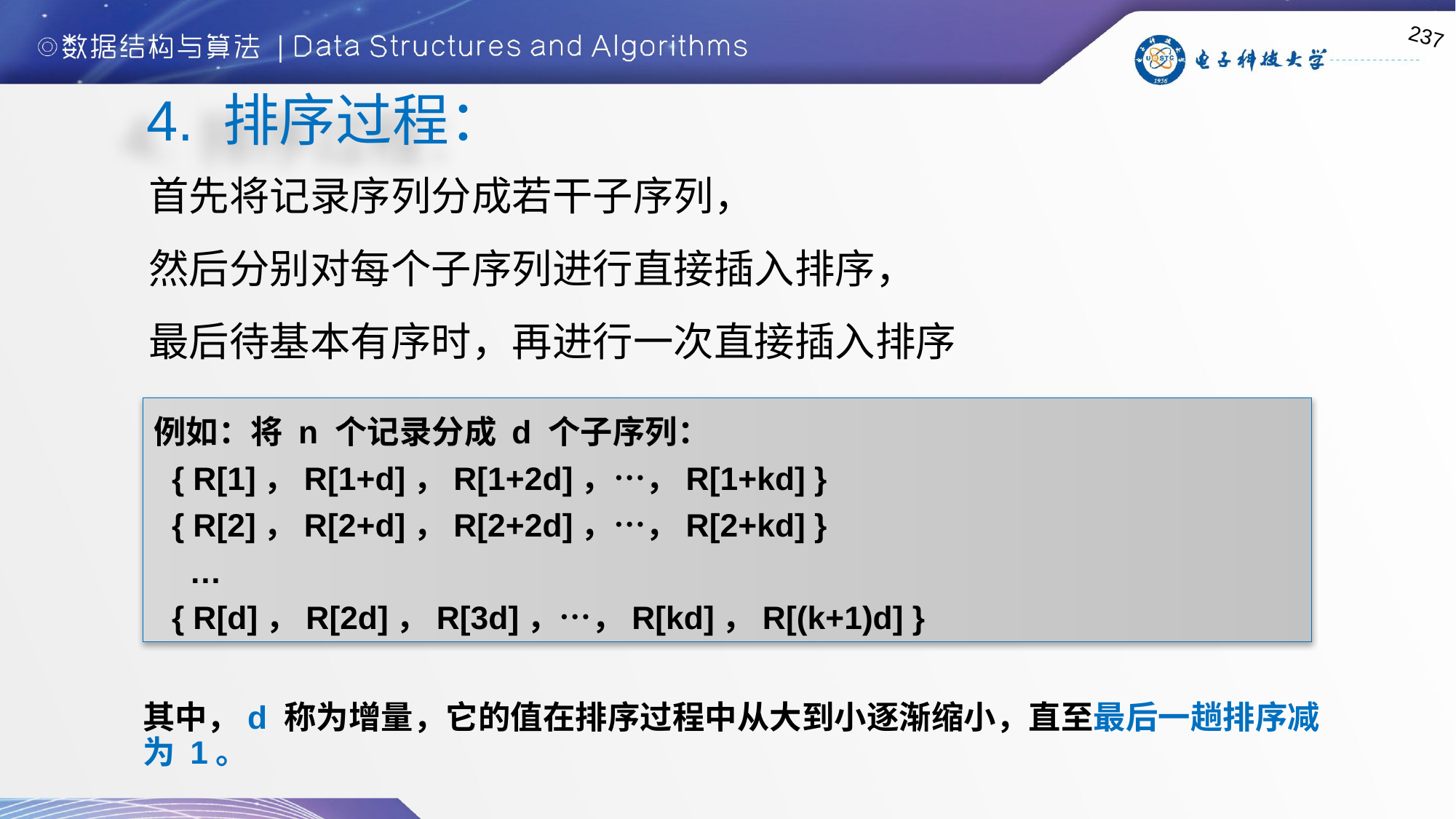

237
4. 排序过程：
首先将记录序列分成若干子序列，
然后分别对每个子序列进行直接插入排序，
最后待基本有序时，再进行一次直接插入排序
例如：将 n 个记录分成 d 个子序列：
  { R[1]，R[1+d]，R[1+2d]，…，R[1+kd] }
  { R[2]，R[2+d]，R[2+2d]，…，R[2+kd] }
    …
  { R[d]，R[2d]，R[3d]，…，R[kd]，R[(k+1)d] }
其中，d 称为增量，它的值在排序过程中从大到小逐渐缩小，直至最后一趟排序减为 1。